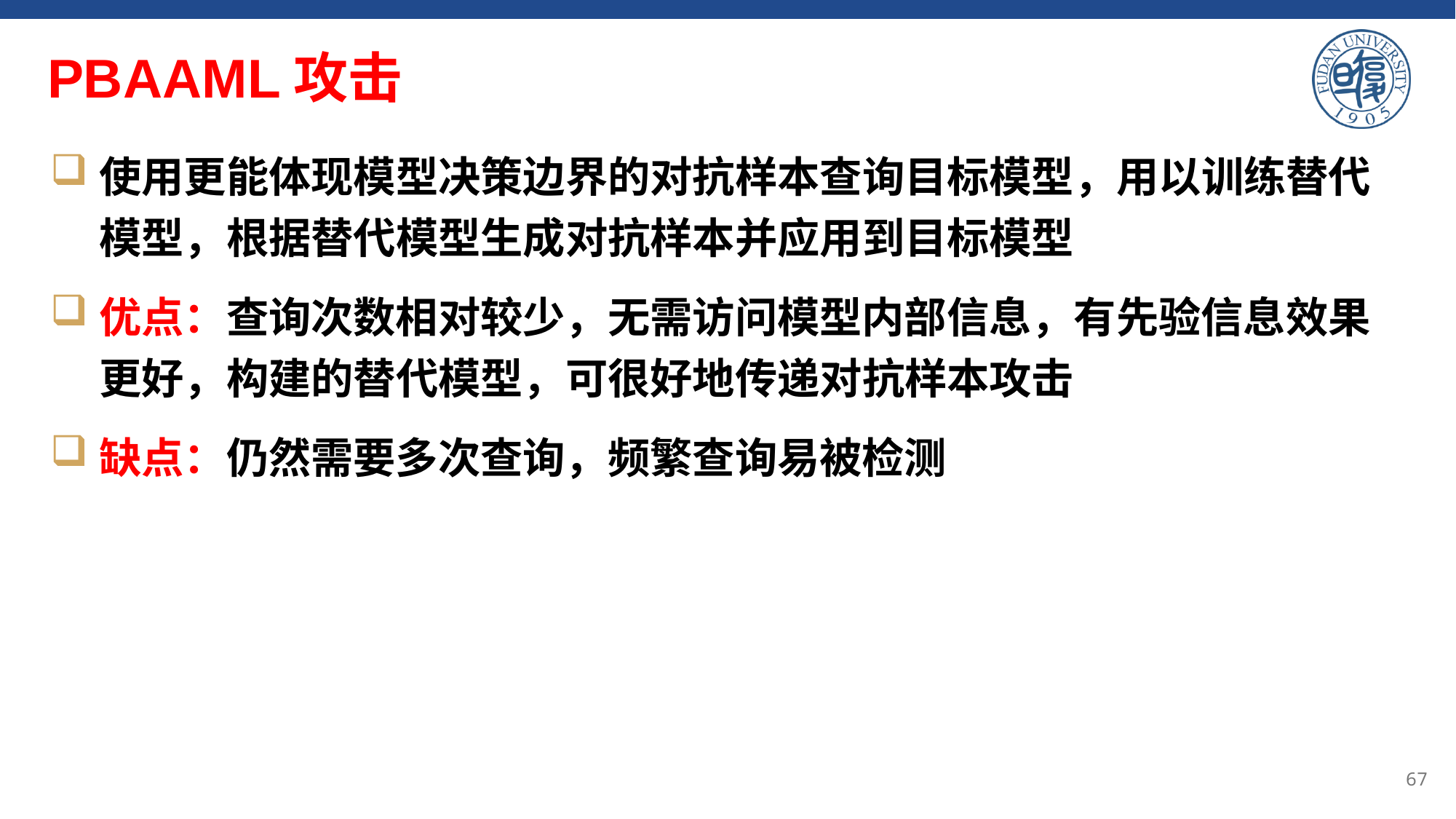

# PBAAML攻击
使用更能体现模型决策边界的对抗样本查询目标模型，用以训练替代模型，根据替代模型生成对抗样本并应用到目标模型
优点：查询次数相对较少，无需访问模型内部信息，有先验信息效果更好，构建的替代模型，可很好地传递对抗样本攻击
缺点：仍然需要多次查询，频繁查询易被检测